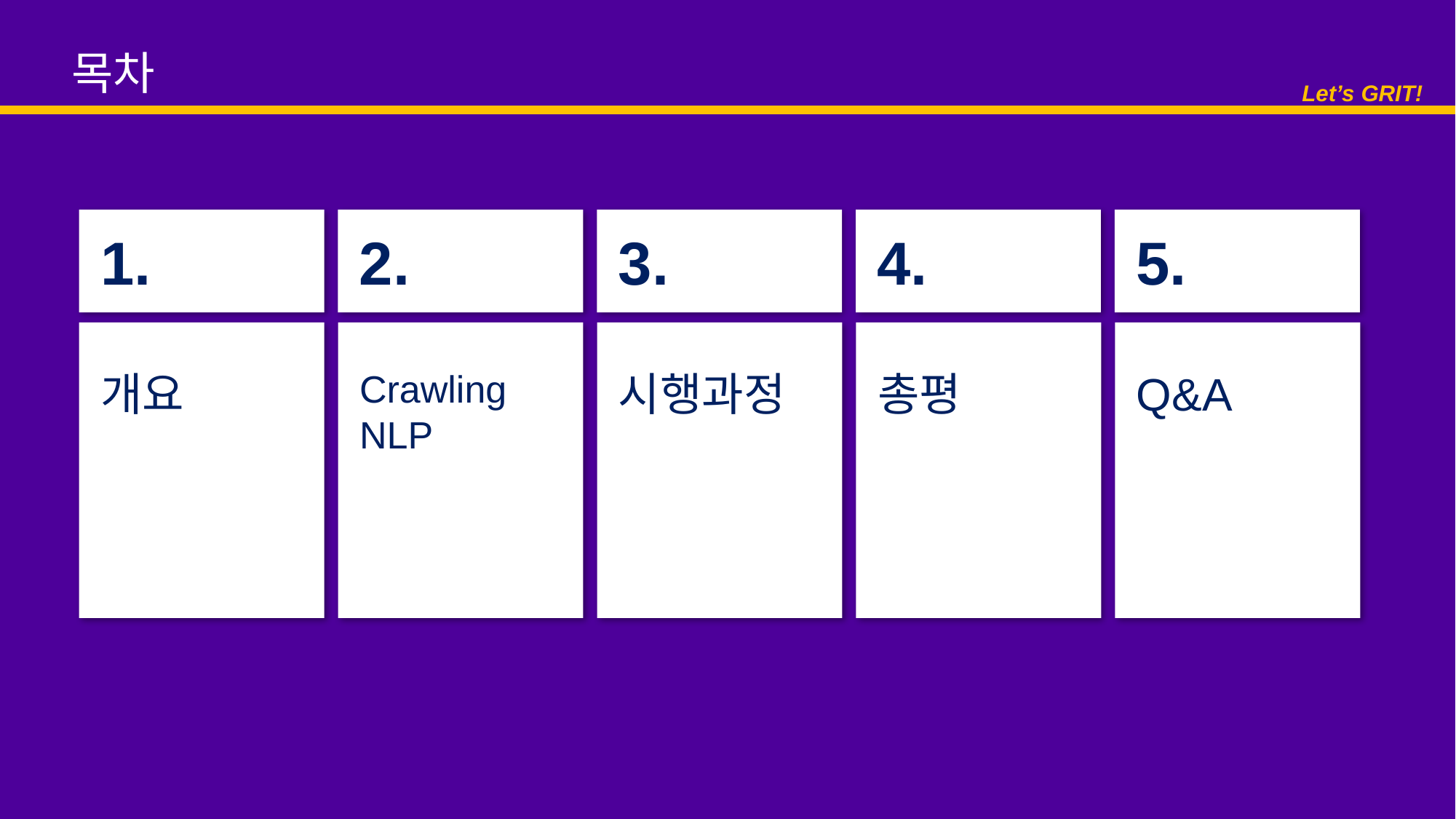

목차
Let’s GRIT!
1.
2.
3.
4.
5.
개요
Crawling
NLP
시행과정
총평
Q&A